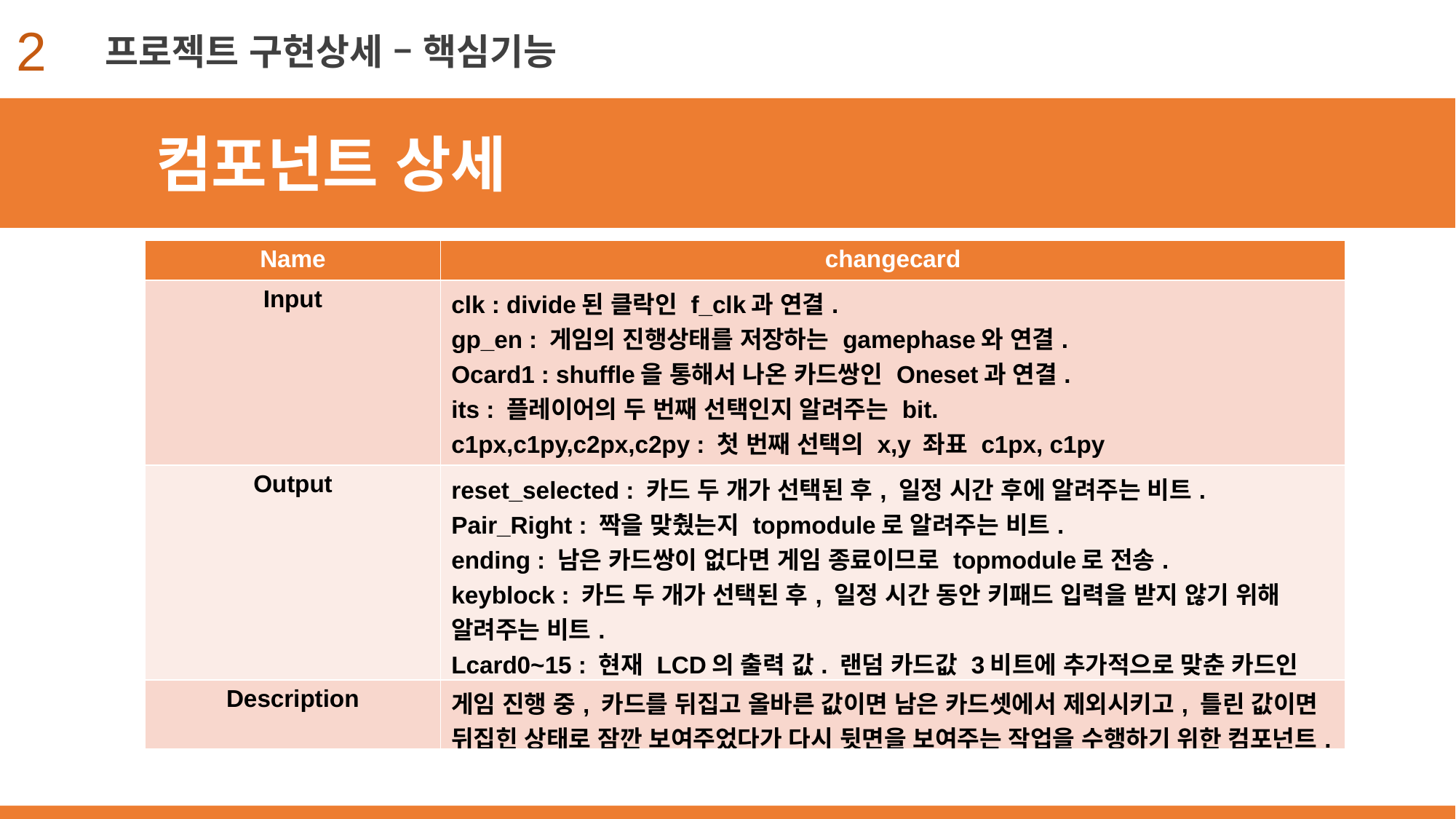

2
프로젝트 구현상세 – 핵심기능

컴포넌트 상세
| Name | changecard |
| --- | --- |
| Input | clk : divide된 클락인 f\_clk과 연결. gp\_en : 게임의 진행상태를 저장하는 gamephase와 연결. Ocard1 : shuffle을 통해서 나온 카드쌍인 Oneset과 연결. its : 플레이어의 두 번째 선택인지 알려주는 bit. c1px,c1py,c2px,c2py : 첫 번째 선택의 x,y 좌표 c1px, c1py 두 번째 선택의 x,y 좌표 c2px,c2py. |
| Output | reset\_selected : 카드 두 개가 선택된 후, 일정 시간 후에 알려주는 비트. Pair\_Right : 짝을 맞췄는지 topmodule로 알려주는 비트. ending : 남은 카드쌍이 없다면 게임 종료이므로 topmodule로 전송. keyblock : 카드 두 개가 선택된 후, 일정 시간 동안 키패드 입력을 받지 않기 위해 알려주는 비트. Lcard0~15 : 현재 LCD의 출력 값. 랜덤 카드값 3비트에 추가적으로 맞춘 카드인지, 앞,뒷면인지 의 추가 2비트를 가지고있다. |
| Description | 게임 진행 중, 카드를 뒤집고 올바른 값이면 남은 카드셋에서 제외시키고, 틀린 값이면 뒤집힌 상태로 잠깐 보여주었다가 다시 뒷면을 보여주는 작업을 수행하기 위한 컴포넌트. |